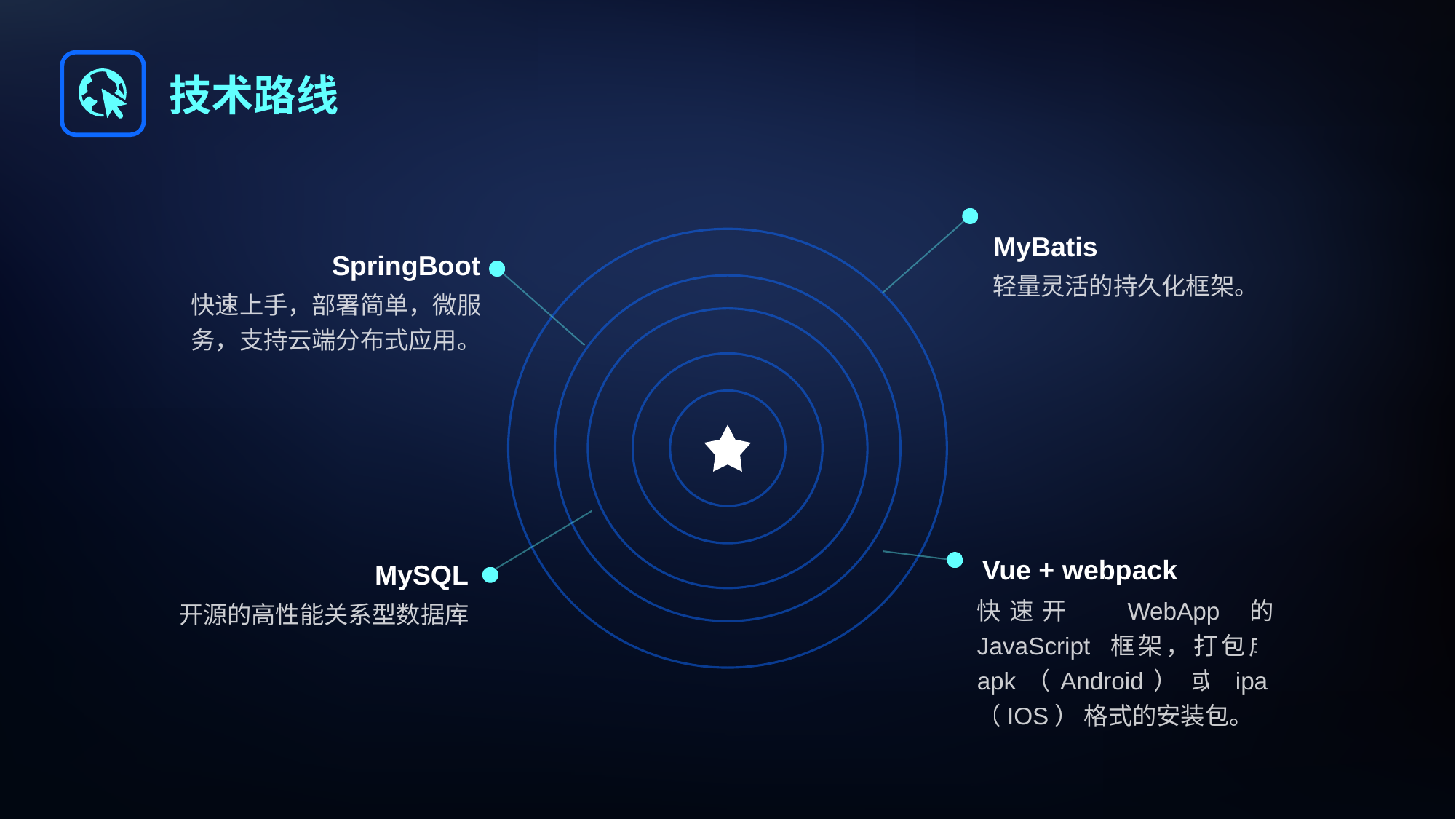

技术路线

MyBatis
轻量灵活的持久化框架。

SpringBoot
快速上手，部署简单，微服务，支持云端分布式应用。

Vue + webpack
快速开发 WebApp 的 JavaScript 框架，打包成 apk（Android） 或 ipa（IOS） 格式的安装包。
MySQL
开源的高性能关系型数据库